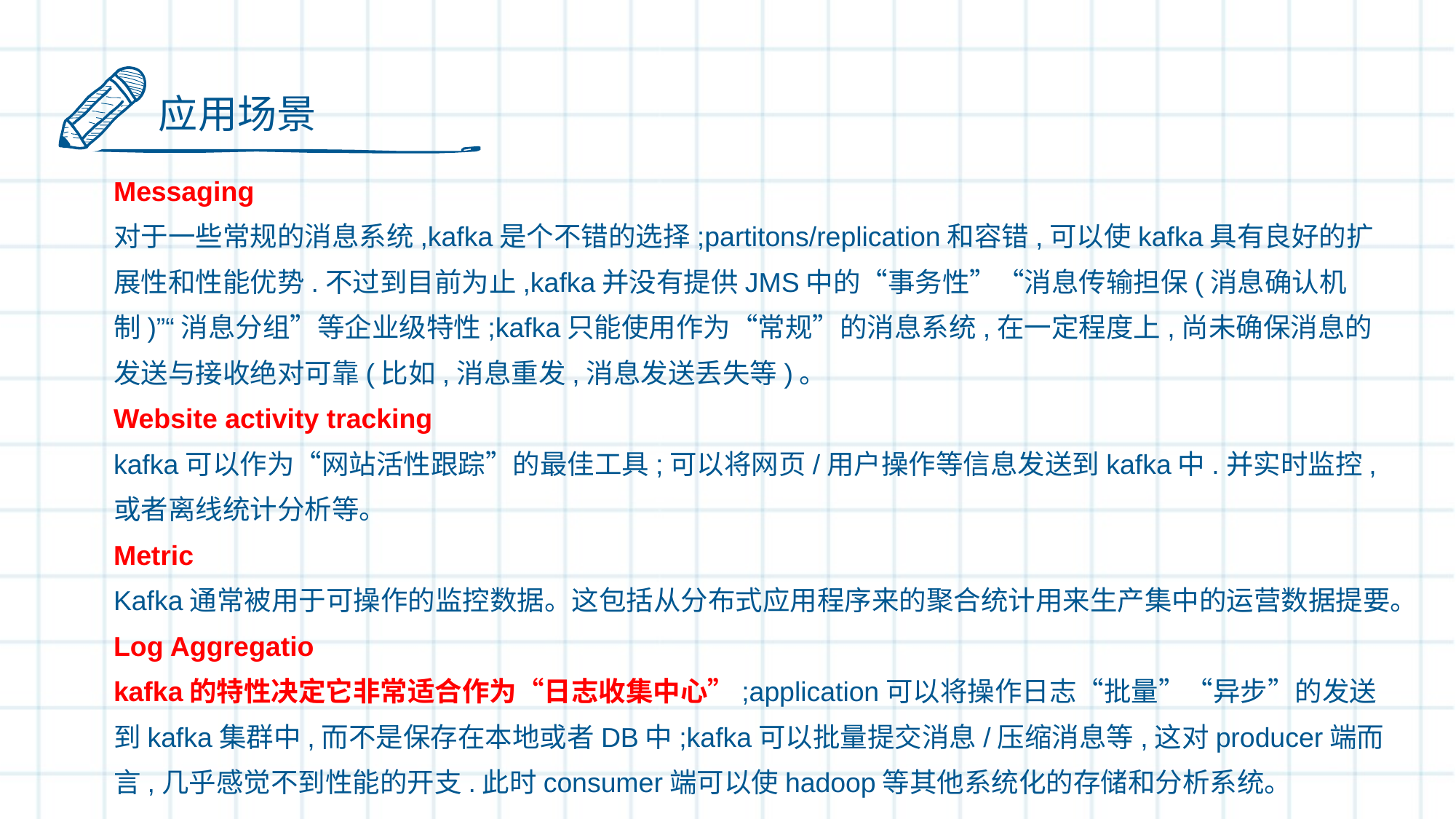

应用场景

Messaging
对于一些常规的消息系统,kafka是个不错的选择;partitons/replication和容错,可以使kafka具有良好的扩展性和性能优势.不过到目前为止,kafka并没有提供JMS中的“事务性”“消息传输担保(消息确认机制)”“消息分组”等企业级特性;kafka只能使用作为“常规”的消息系统,在一定程度上,尚未确保消息的发送与接收绝对可靠(比如,消息重发,消息发送丢失等)。
Website activity tracking
kafka可以作为“网站活性跟踪”的最佳工具;可以将网页/用户操作等信息发送到kafka中.并实时监控,或者离线统计分析等。
Metric
Kafka通常被用于可操作的监控数据。这包括从分布式应用程序来的聚合统计用来生产集中的运营数据提要。
Log Aggregatio
kafka的特性决定它非常适合作为“日志收集中心”;application可以将操作日志“批量”“异步”的发送到kafka集群中,而不是保存在本地或者DB中;kafka可以批量提交消息/压缩消息等,这对producer端而言,几乎感觉不到性能的开支.此时consumer端可以使hadoop等其他系统化的存储和分析系统。